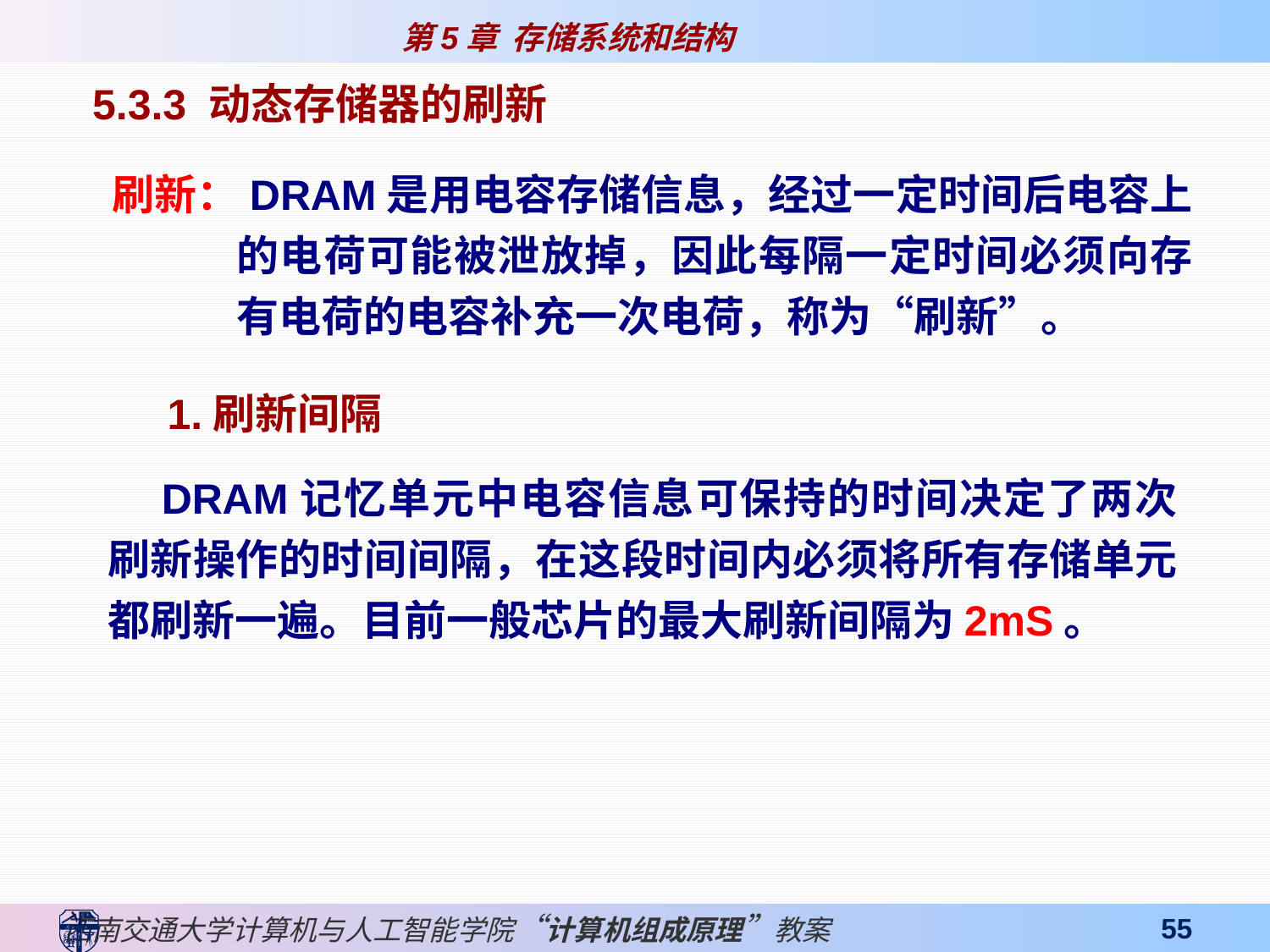

5.3.3 动态存储器的刷新
刷新：DRAM是用电容存储信息，经过一定时间后电容上的电荷可能被泄放掉，因此每隔一定时间必须向存有电荷的电容补充一次电荷，称为“刷新”。
1.刷新间隔
    DRAM记忆单元中电容信息可保持的时间决定了两次刷新操作的时间间隔，在这段时间内必须将所有存储单元都刷新一遍。目前一般芯片的最大刷新间隔为2mS。